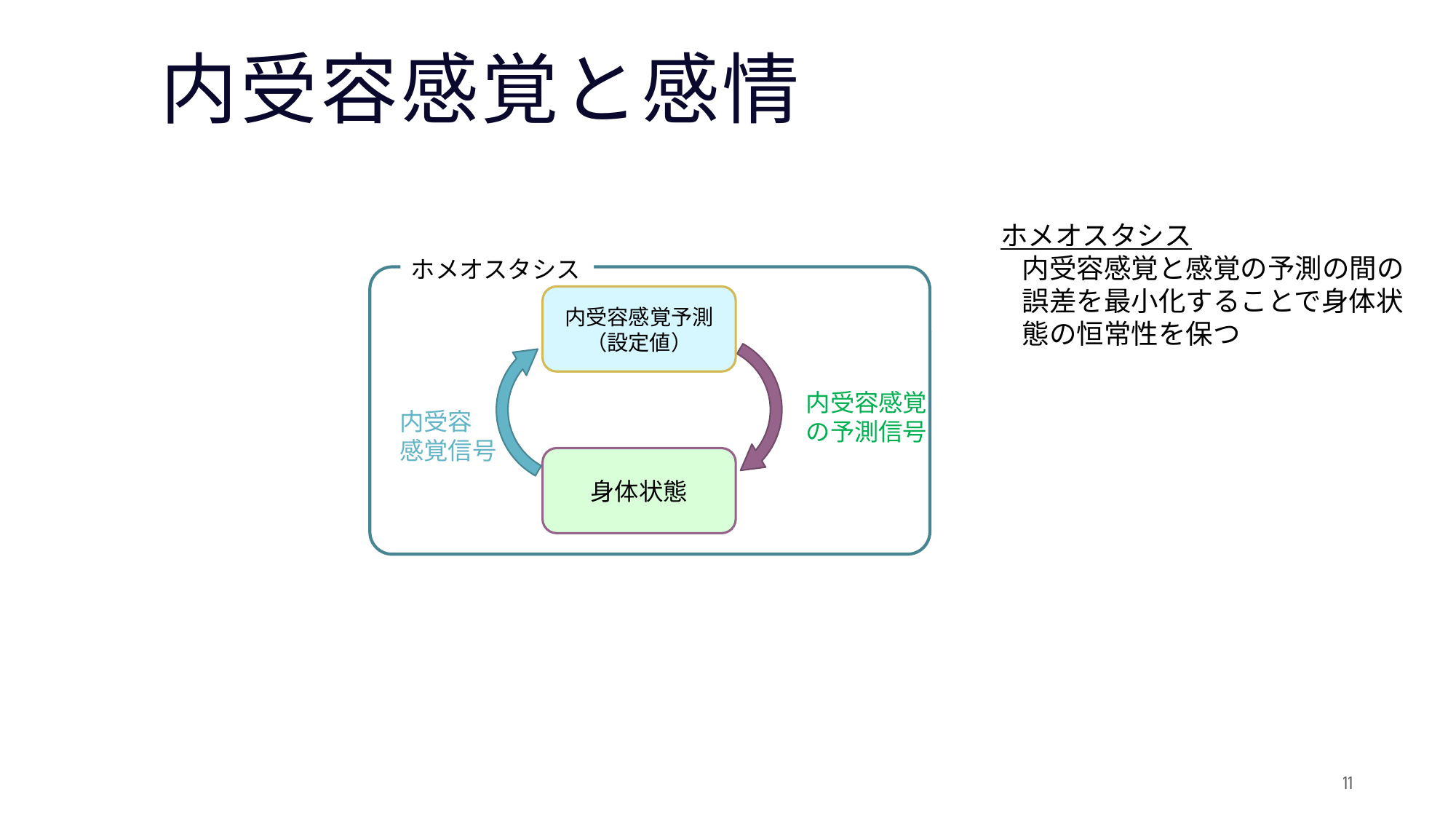

# 内受容感覚と感情
ホメオスタシス
内受容感覚と感覚の予測の間の誤差を最小化することで身体状態の恒常性を保つ

ホメオスタシス

内受容感覚予測（設定値）

内受容感覚
の予測信号
内受容
感覚信号
身体状態
11